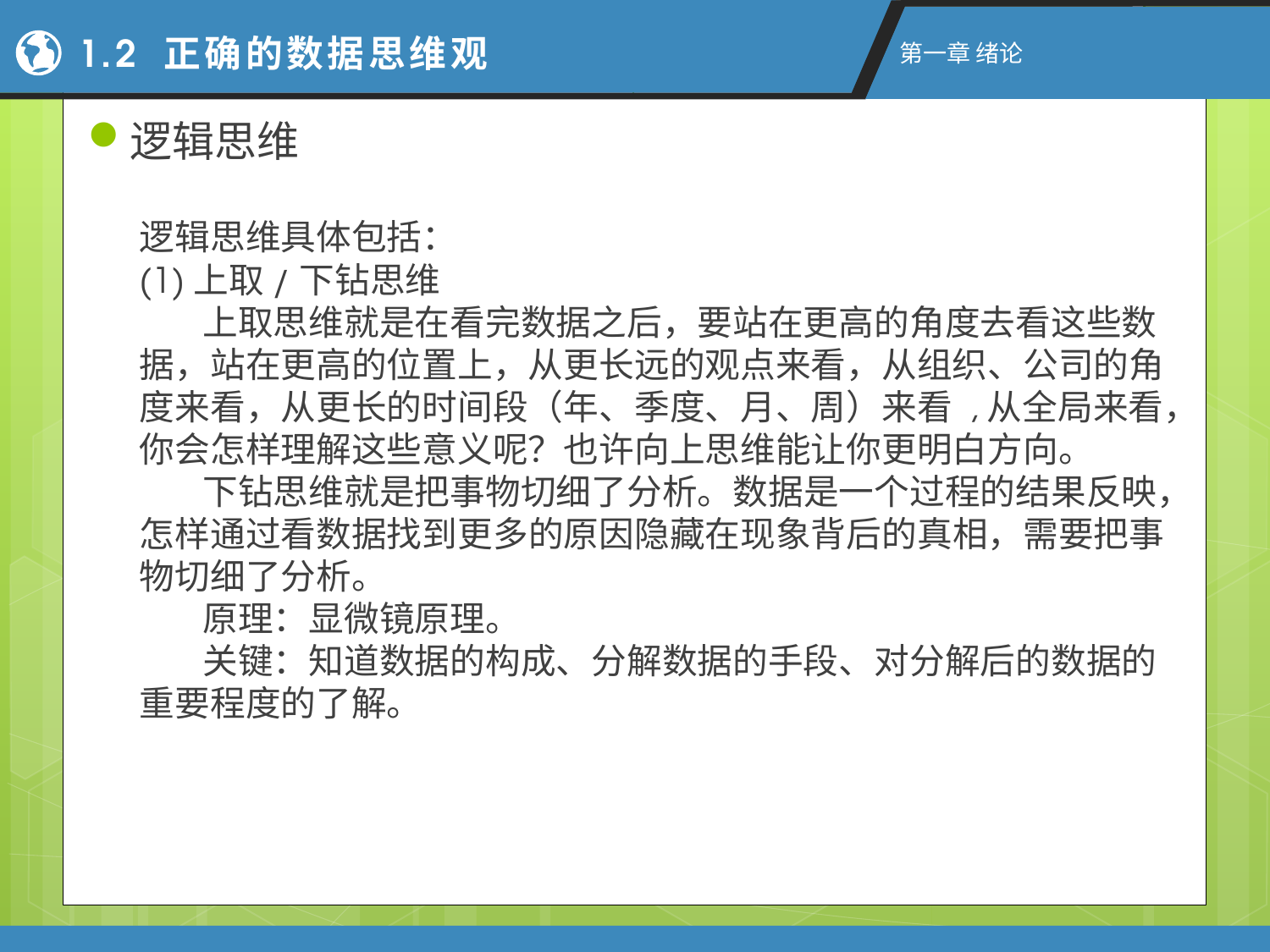

1.2 正确的数据思维观

第一章 绪论
逻辑思维
逻辑思维具体包括：
(1)上取/下钻思维
       上取思维就是在看完数据之后，要站在更高的角度去看这些数据，站在更高的位置上，从更长远的观点来看，从组织、公司的角度来看，从更长的时间段（年、季度、月、周）来看 ,从全局来看，你会怎样理解这些意义呢？也许向上思维能让你更明白方向。
       下钻思维就是把事物切细了分析。数据是一个过程的结果反映，怎样通过看数据找到更多的原因隐藏在现象背后的真相，需要把事物切细了分析。
       原理：显微镜原理。
       关键：知道数据的构成、分解数据的手段、对分解后的数据的重要程度的了解。